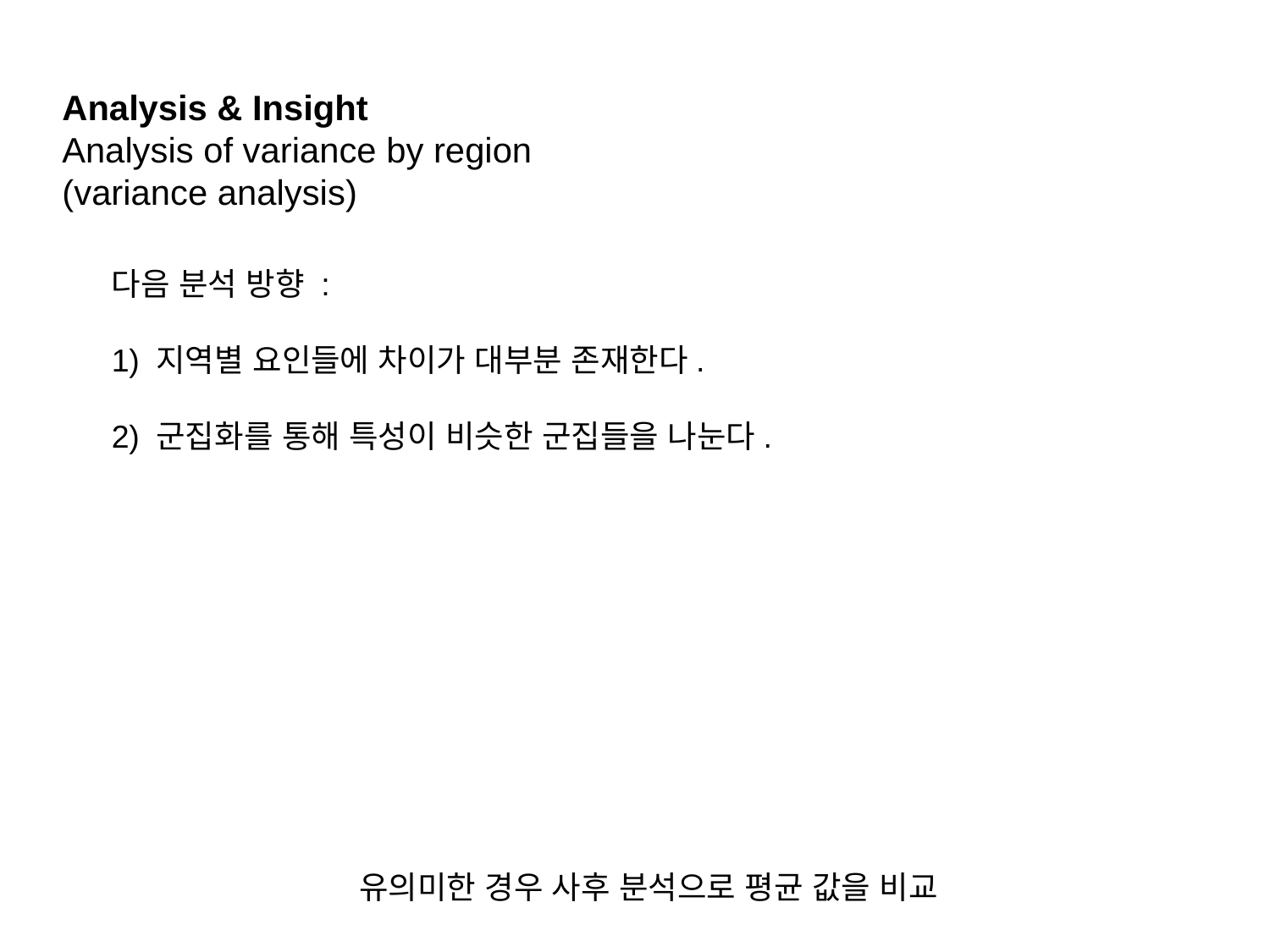

Analysis & Insight
Analysis of variance by region
(variance analysis)
다음 분석 방향 :
1) 지역별 요인들에 차이가 대부분 존재한다.

2) 군집화를 통해 특성이 비슷한 군집들을 나눈다.
유의미한 경우 사후 분석으로 평균 값을 비교